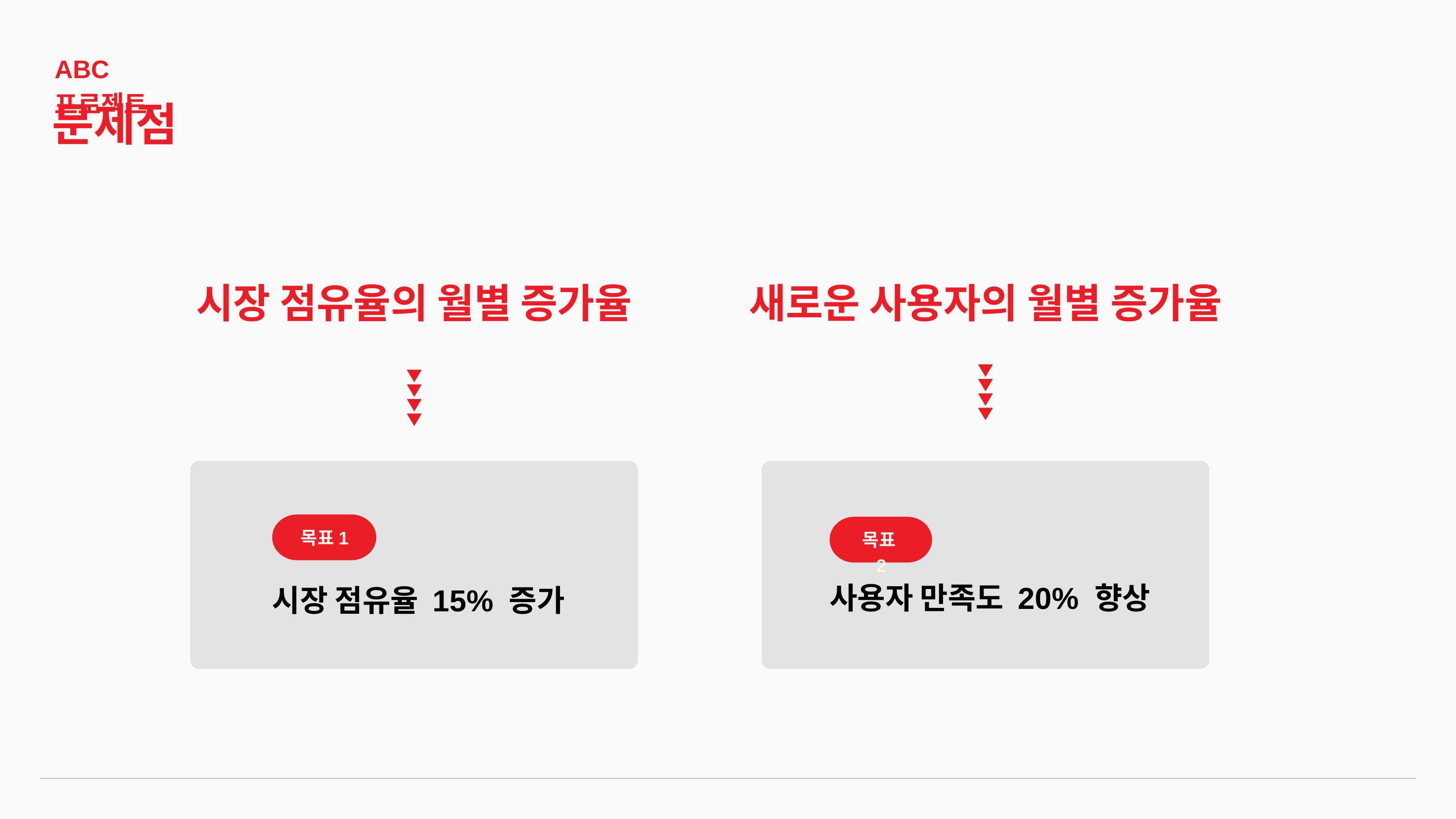

ABC 프로젝트
문제점
시장 점유율의 월별 증가율
새로운 사용자의 월별 증가율

목표1
시장 점유율 15% 증가

목표2
사용자 만족도 20% 향상